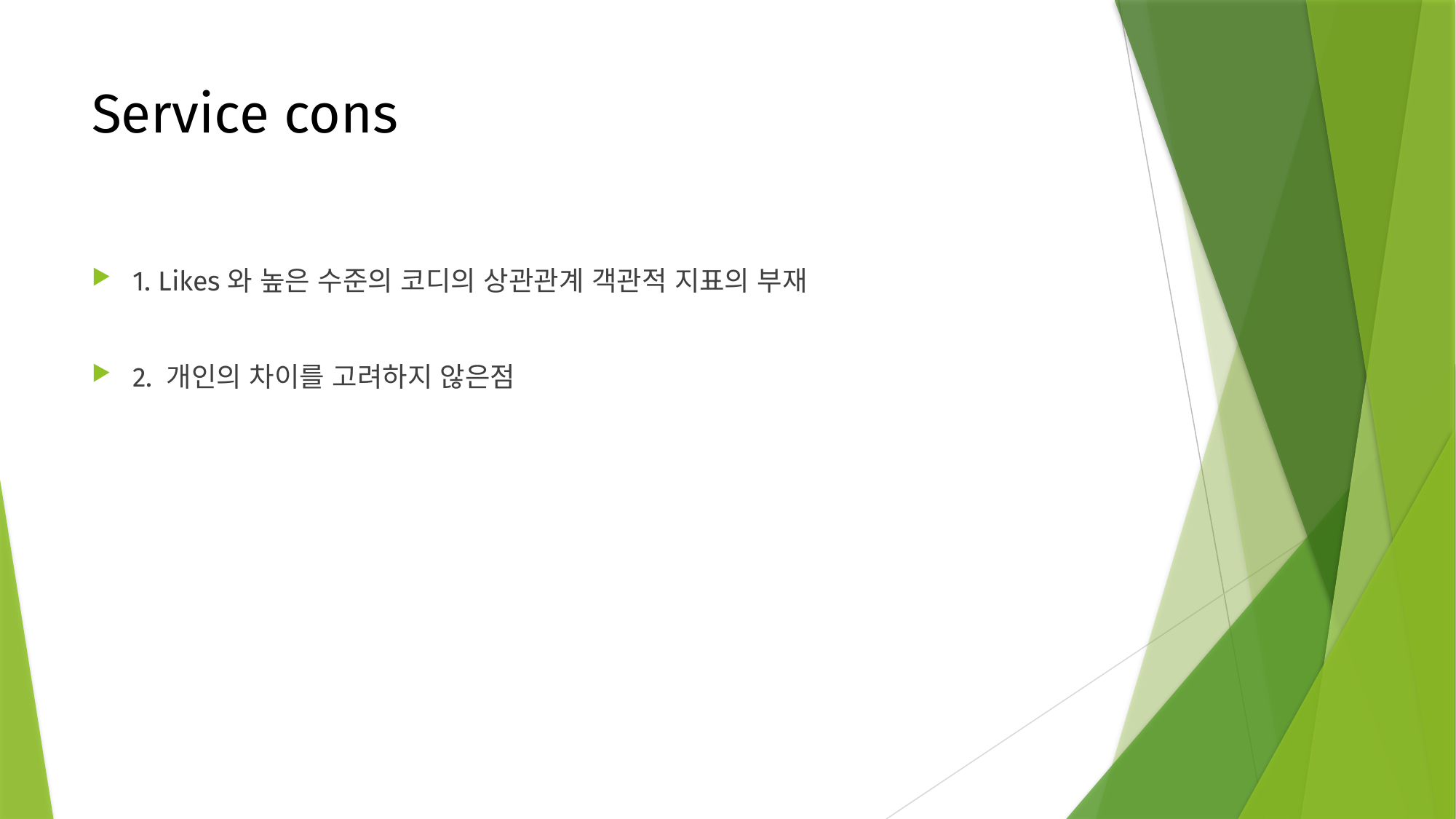

# Service cons
1. Likes와 높은 수준의 코디의 상관관계 객관적 지표의 부재

2. 개인의 차이를 고려하지 않은점